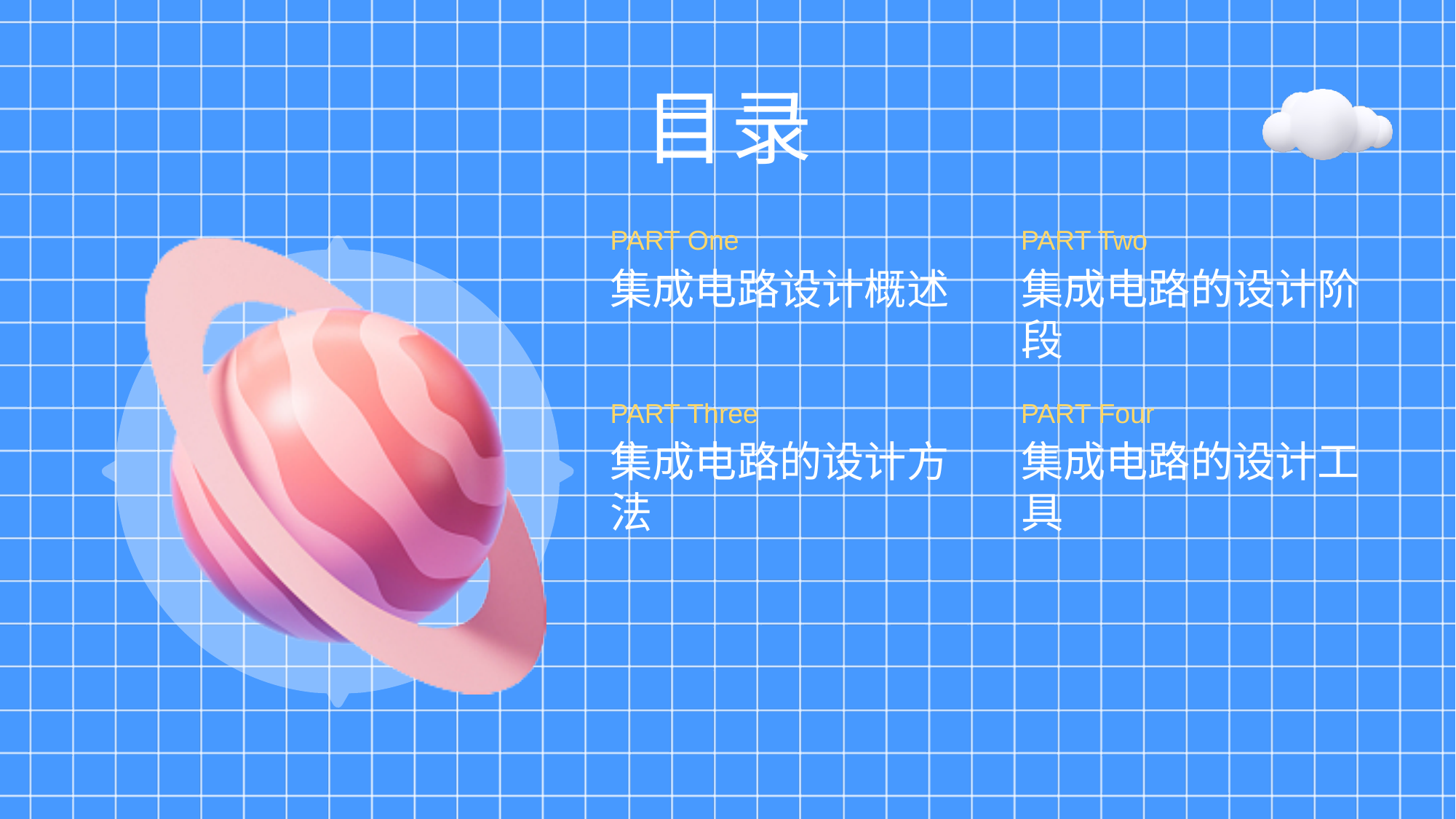

目录
PART One
PART Two
集成电路设计概述
集成电路的设计阶段
PART Three
PART Four
集成电路的设计方法
集成电路的设计工具